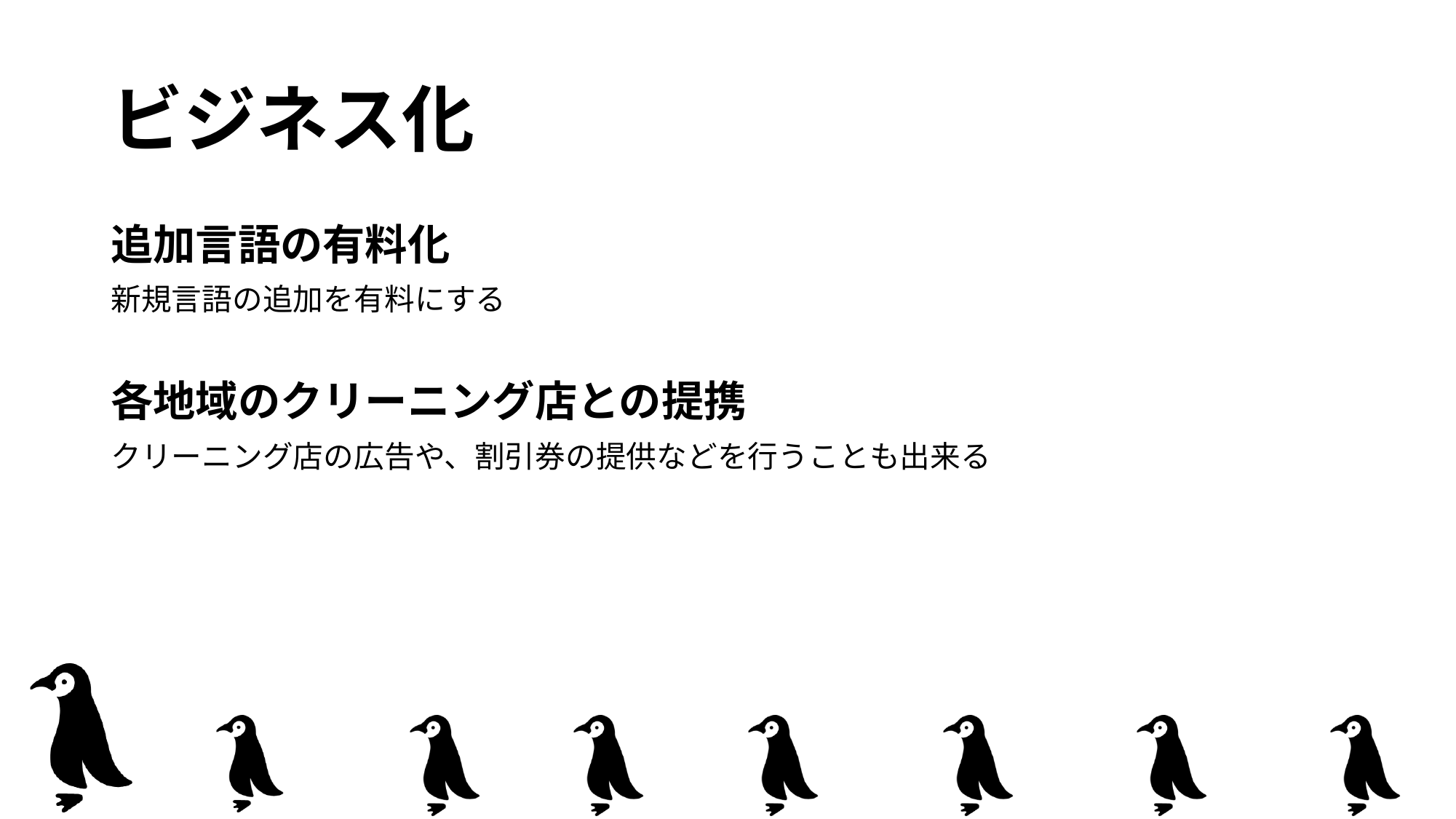

# ビジネス化
追加言語の有料化
新規言語の追加を有料にする

各地域のクリーニング店との提携
クリーニング店の広告や、割引券の提供などを行うことも出来る